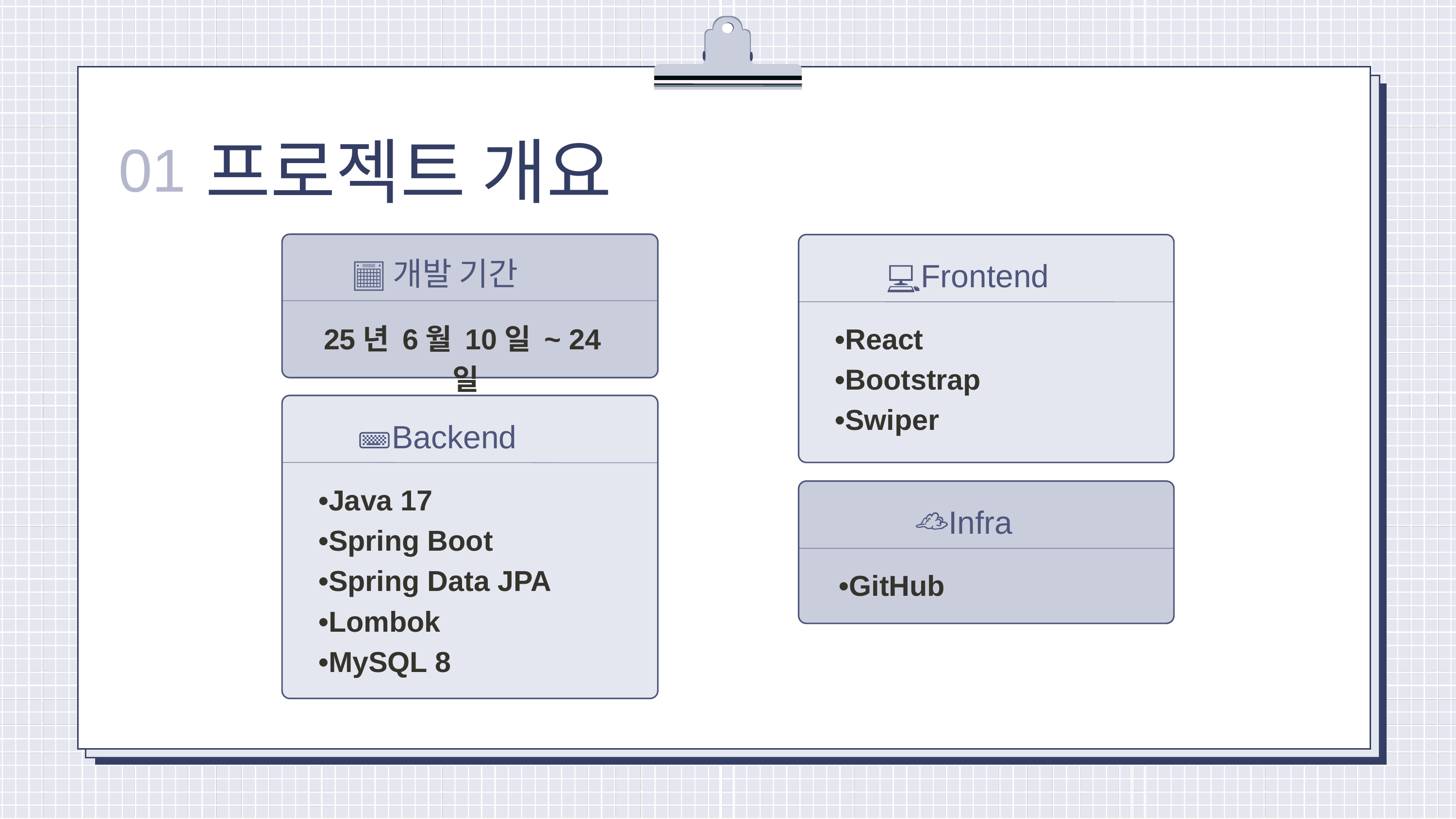

프로젝트 개요
01

📅개발 기간
💻Frontend

25년 6월 10일 ~ 24일
•React
•Bootstrap
•Swiper

⌨️Backend

•Java 17
•Spring Boot
•Spring Data JPA
•Lombok
•MySQL 8

☁️Infra

•GitHub
예산